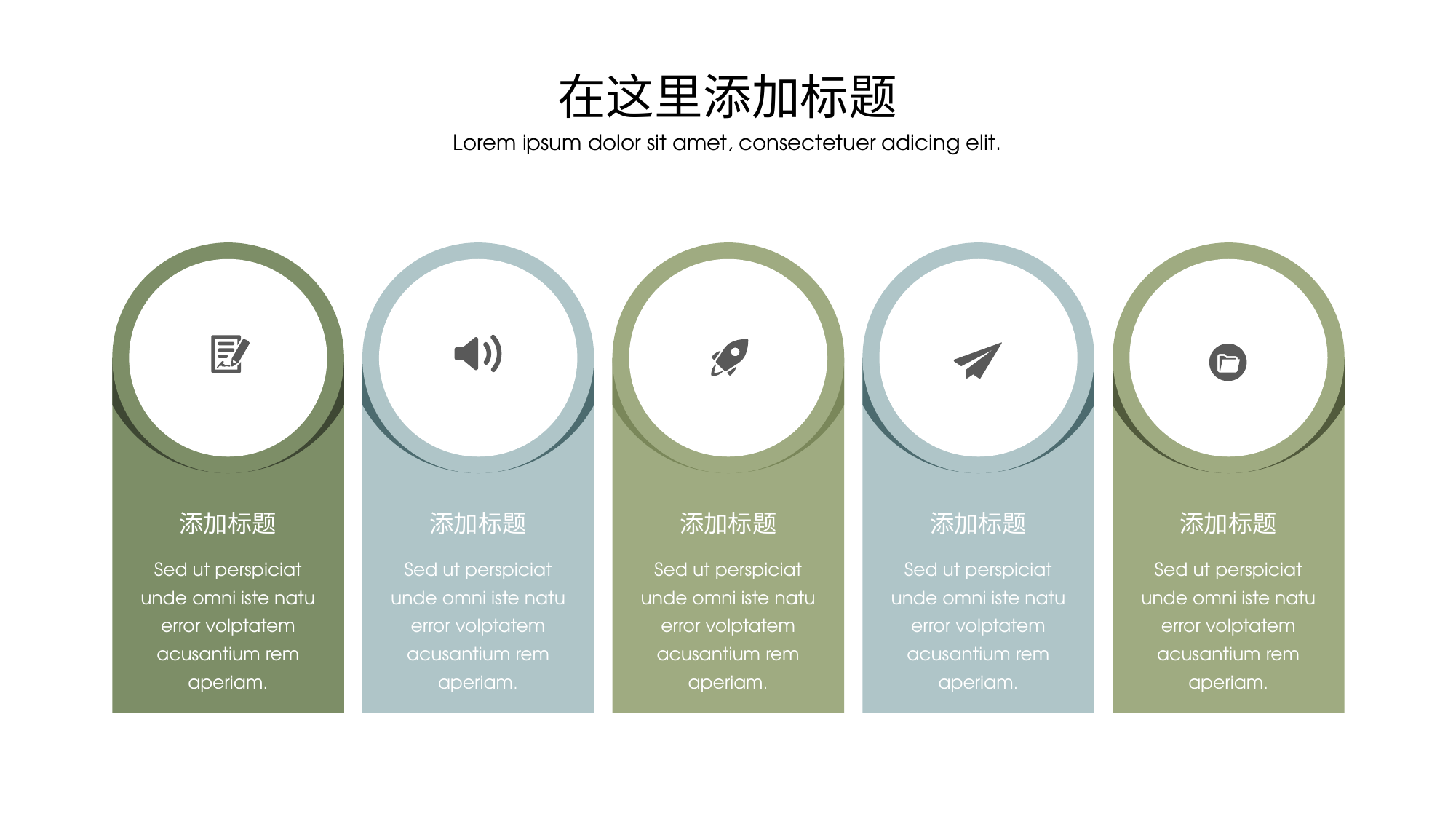

在这里添加标题
Lorem ipsum dolor sit amet, consectetuer adicing elit.

添加标题
添加标题
添加标题
添加标题
添加标题
Sed ut perspiciat unde omni iste natu error volptatem acusantium rem aperiam.
Sed ut perspiciat unde omni iste natu error volptatem acusantium rem aperiam.
Sed ut perspiciat unde omni iste natu error volptatem acusantium rem aperiam.
Sed ut perspiciat unde omni iste natu error volptatem acusantium rem aperiam.
Sed ut perspiciat unde omni iste natu error volptatem acusantium rem aperiam.